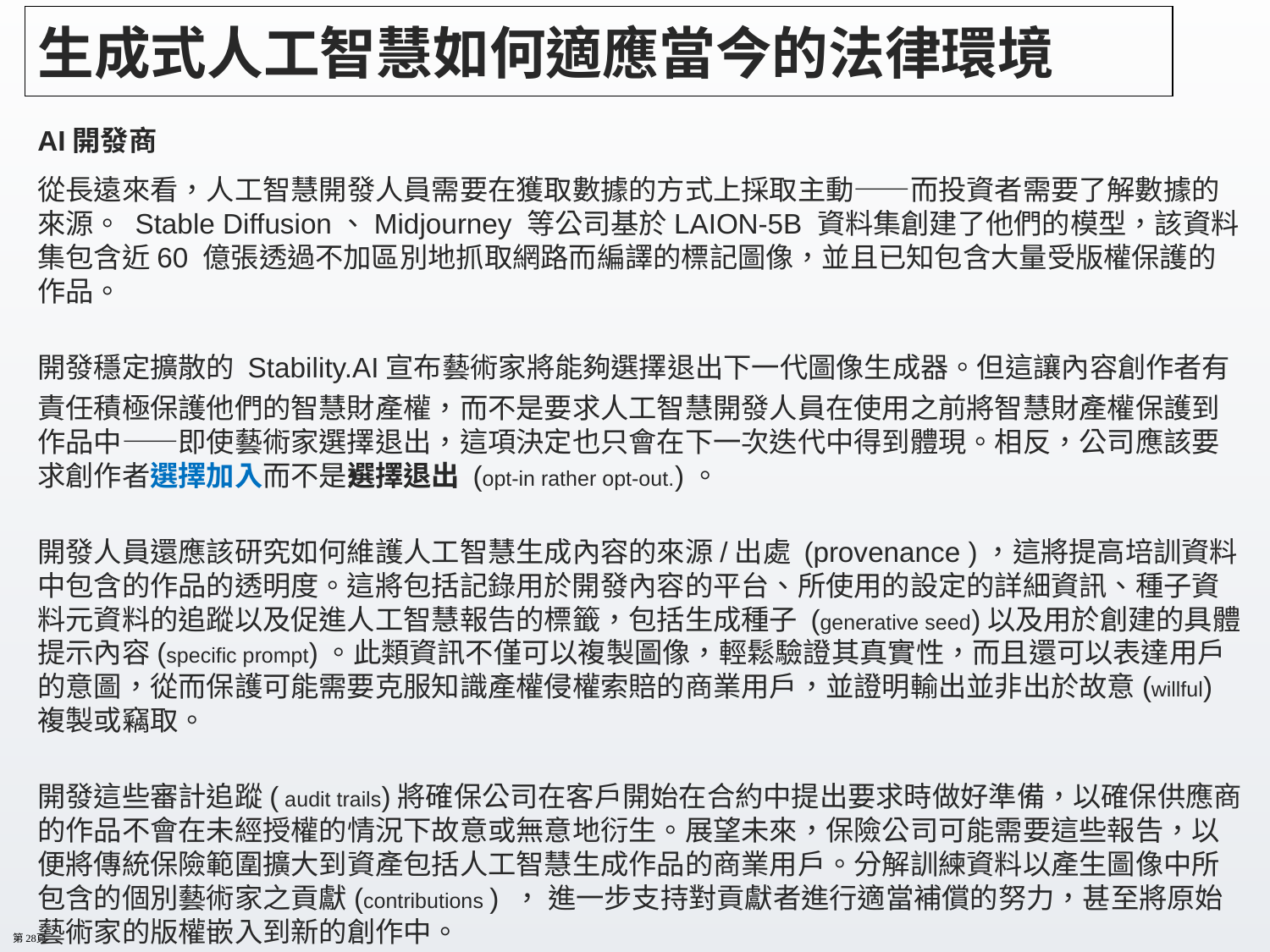

# 生成式人工智慧如何適應當今的法律環境
AI開發商
從長遠來看，人工智慧開發人員需要在獲取數據的方式上採取主動——而投資者需要了解數據的來源。 Stable Diffusion、Midjourney 等公司基於LAION-5B 資料集創建了他們的模型，該資料集包含近60 億張透過不加區別地抓取網路而編譯的標記圖像，並且已知包含大量受版權保護的作品。
開發穩定擴散的 Stability.AI宣布藝術家將能夠選擇退出下一代圖像生成器。但這讓內容創作者有責任積極保護他們的智慧財產權，而不是要求人工智慧開發人員在使用之前將智慧財產權保護到作品中——即使藝術家選擇退出，這項決定也只會在下一次迭代中得到體現。相反，公司應該要求創作者選擇加入而不是選擇退出 (opt-in rather opt-out.)。
開發人員還應該研究如何維護人工智慧生成內容的來源/出處 (provenance )，這將提高培訓資料中包含的作品的透明度。這將包括記錄用於開發內容的平台、所使用的設定的詳細資訊、種子資料元資料的追蹤以及促進人工智慧報告的標籤，包括生成種子 (generative seed)以及用於創建的具體提示內容(specific prompt)。此類資訊不僅可以複製圖像，輕鬆驗證其真實性，而且還可以表達用戶的意圖，從而保護可能需要克服知識產權侵權索賠的商業用戶，並證明輸出並非出於故意(willful)複製或竊取。
開發這些審計追蹤( audit trails)將確保公司在客戶開始在合約中提出要求時做好準備，以確保供應商的作品不會在未經授權的情況下故意或無意地衍生。展望未來，保險公司可能需要這些報告，以便將傳統保險範圍擴大到資產包括人工智慧生成作品的商業用戶。分解訓練資料以產生圖像中所包含的個別藝術家之貢獻(contributions ) ， 進一步支持對貢獻者進行適當補償的努力，甚至將原始藝術家的版權嵌入到新的創作中。

，